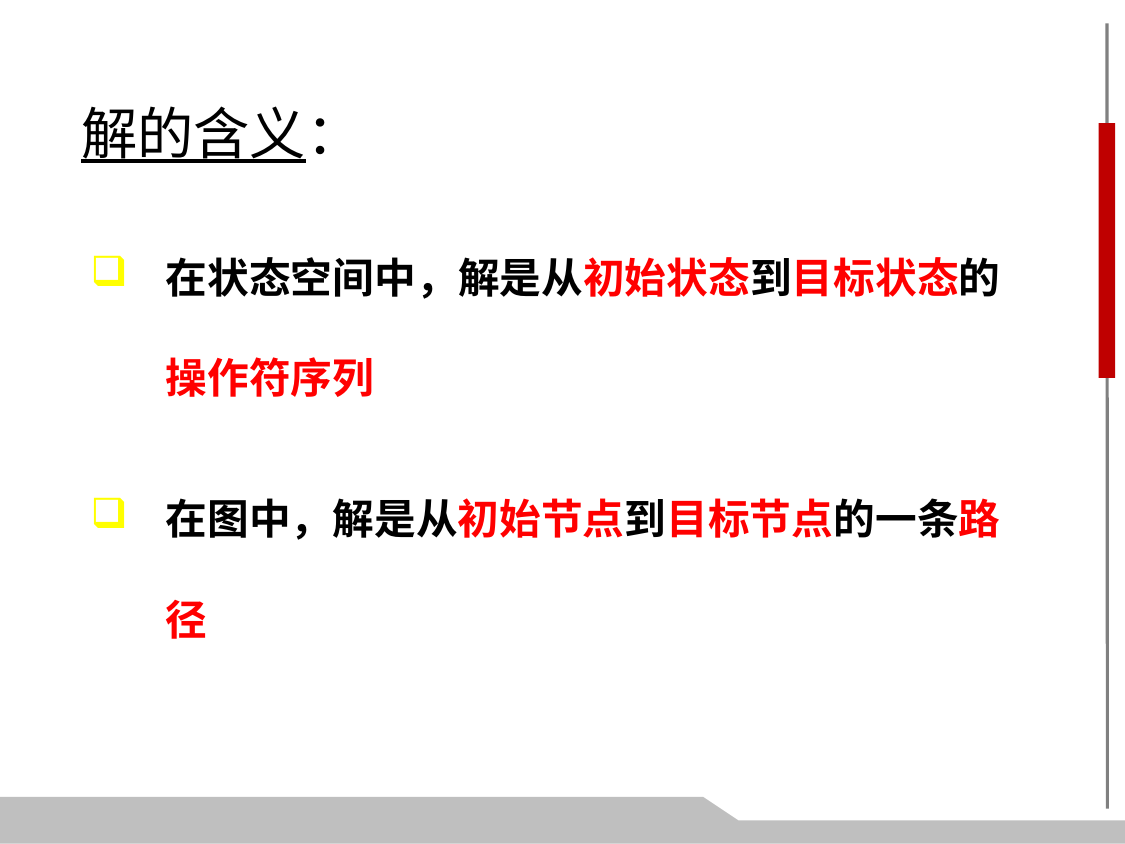

解的含义：
在状态空间中，解是从初始状态到目标状态的操作符序列
在图中，解是从初始节点到目标节点的一条路径